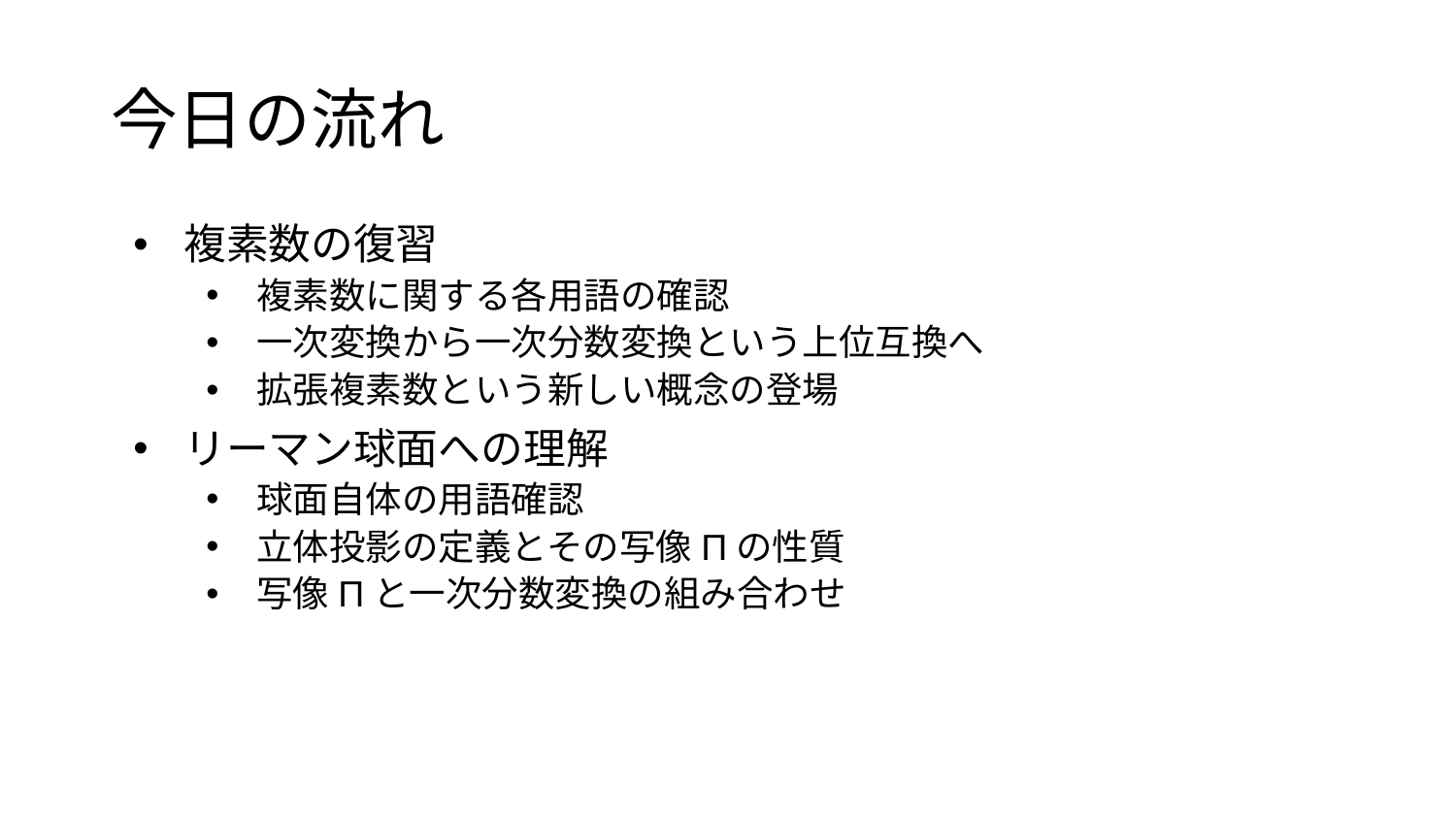

# 今日の流れ
複素数の復習
複素数に関する各用語の確認
一次変換から一次分数変換という上位互換へ
拡張複素数という新しい概念の登場
リーマン球面への理解
球面自体の用語確認
立体投影の定義とその写像Πの性質
写像Πと一次分数変換の組み合わせ